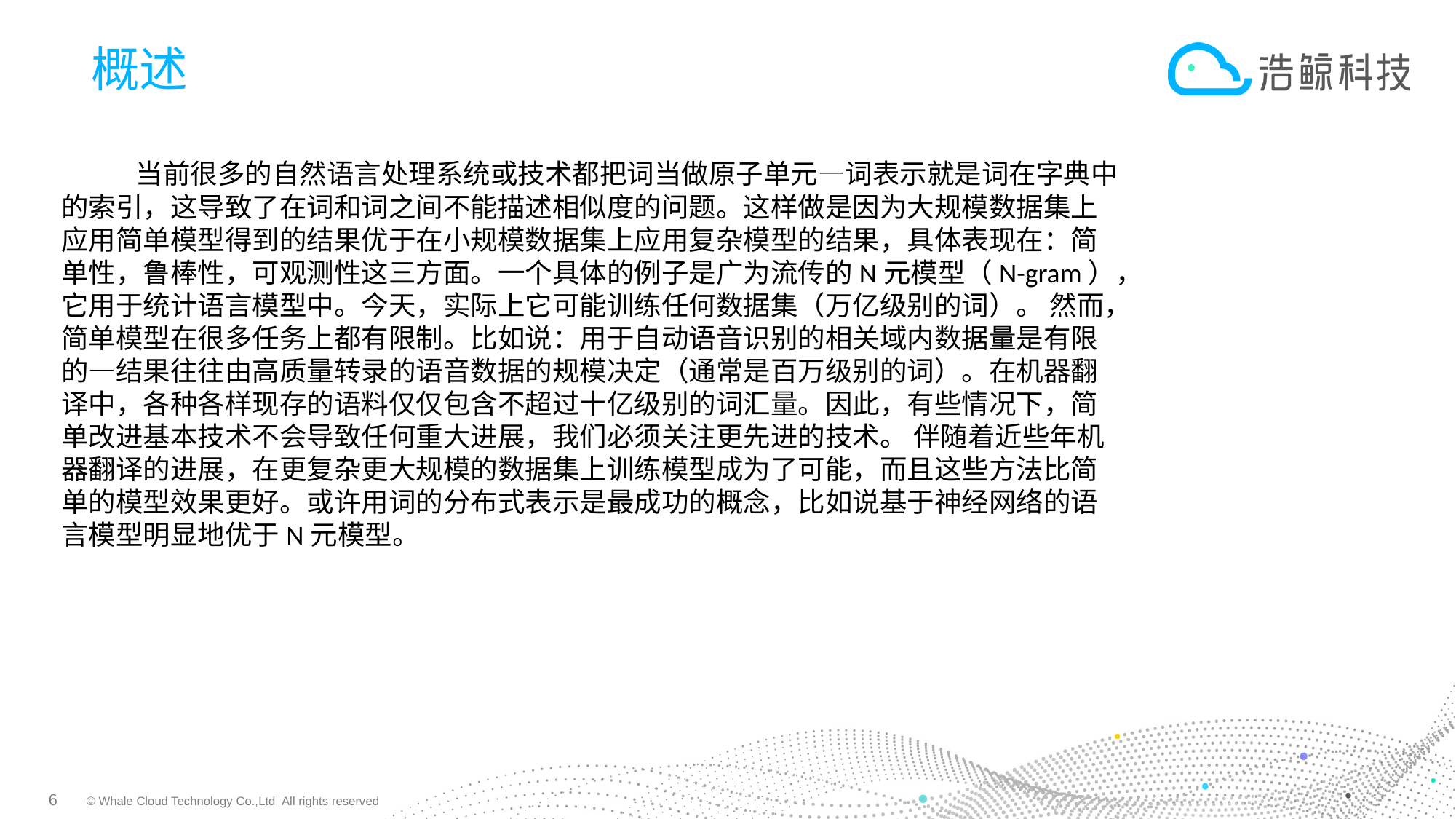

概述
# 当前很多的自然语言处理系统或技术都把词当做原子单元—词表示就是词在字典中的索引，这导致了在词和词之间不能描述相似度的问题。这样做是因为大规模数据集上应用简单模型得到的结果优于在小规模数据集上应用复杂模型的结果，具体表现在：简单性，鲁棒性，可观测性这三方面。一个具体的例子是广为流传的N元模型（N-gram），它用于统计语言模型中。今天，实际上它可能训练任何数据集（万亿级别的词）。 然而，简单模型在很多任务上都有限制。比如说：用于自动语音识别的相关域内数据量是有限的—结果往往由高质量转录的语音数据的规模决定（通常是百万级别的词）。在机器翻译中，各种各样现存的语料仅仅包含不超过十亿级别的词汇量。因此，有些情况下，简单改进基本技术不会导致任何重大进展，我们必须关注更先进的技术。 伴随着近些年机器翻译的进展，在更复杂更大规模的数据集上训练模型成为了可能，而且这些方法比简单的模型效果更好。或许用词的分布式表示是最成功的概念，比如说基于神经网络的语言模型明显地优于N元模型。